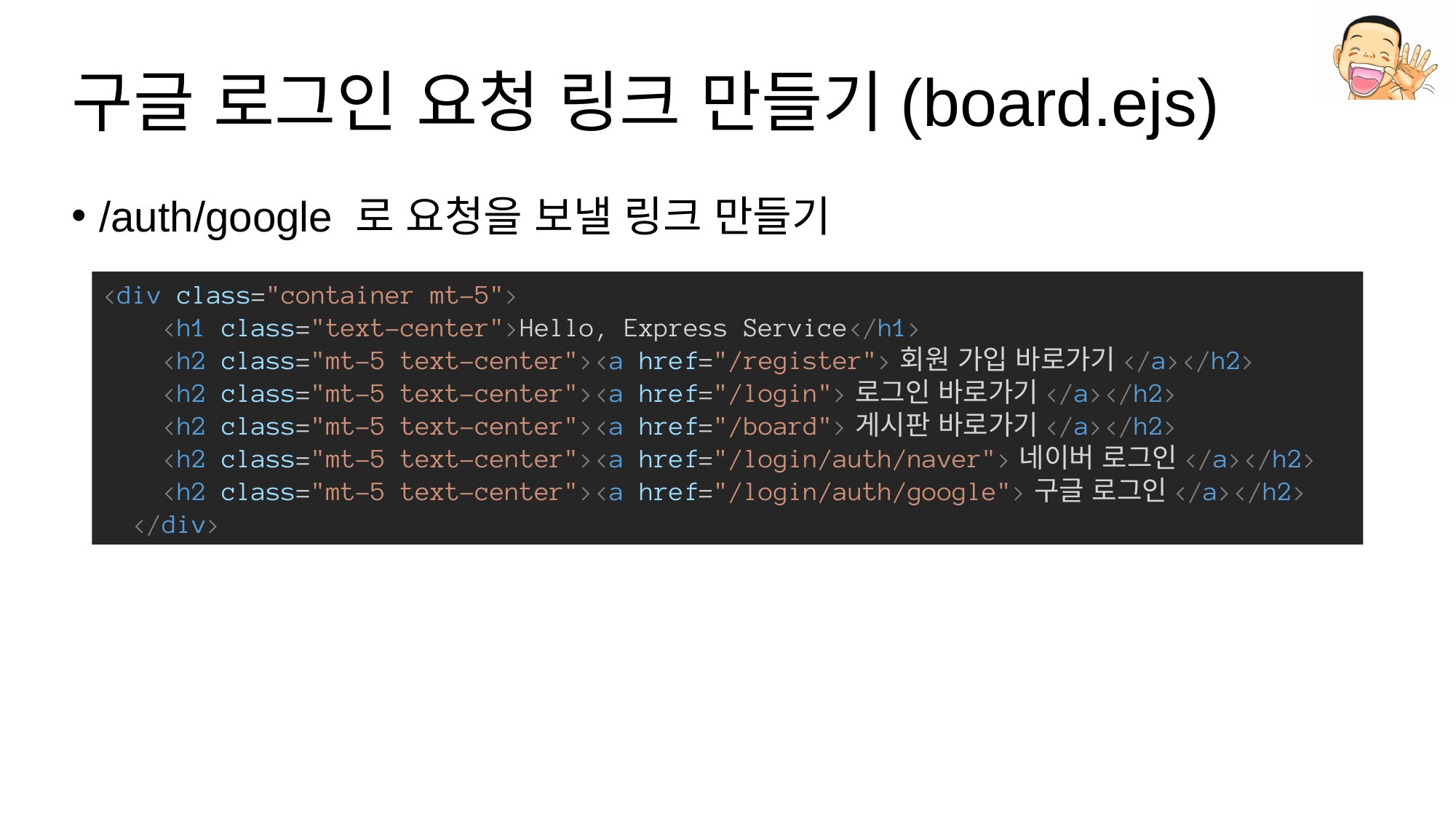

# 구글 로그인 요청 링크 만들기(board.ejs)
/auth/google 로 요청을 보낼 링크 만들기
<div class="container mt-5">
    <h1 class="text-center">Hello, Express Service</h1>
    <h2 class="mt-5 text-center"><a href="/register">회원 가입 바로가기</a></h2>
    <h2 class="mt-5 text-center"><a href="/login">로그인 바로가기</a></h2>
    <h2 class="mt-5 text-center"><a href="/board">게시판 바로가기</a></h2>
    <h2 class="mt-5 text-center"><a href="/login/auth/naver">네이버 로그인</a></h2>
    <h2 class="mt-5 text-center"><a href="/login/auth/google">구글 로그인</a></h2>
  </div>